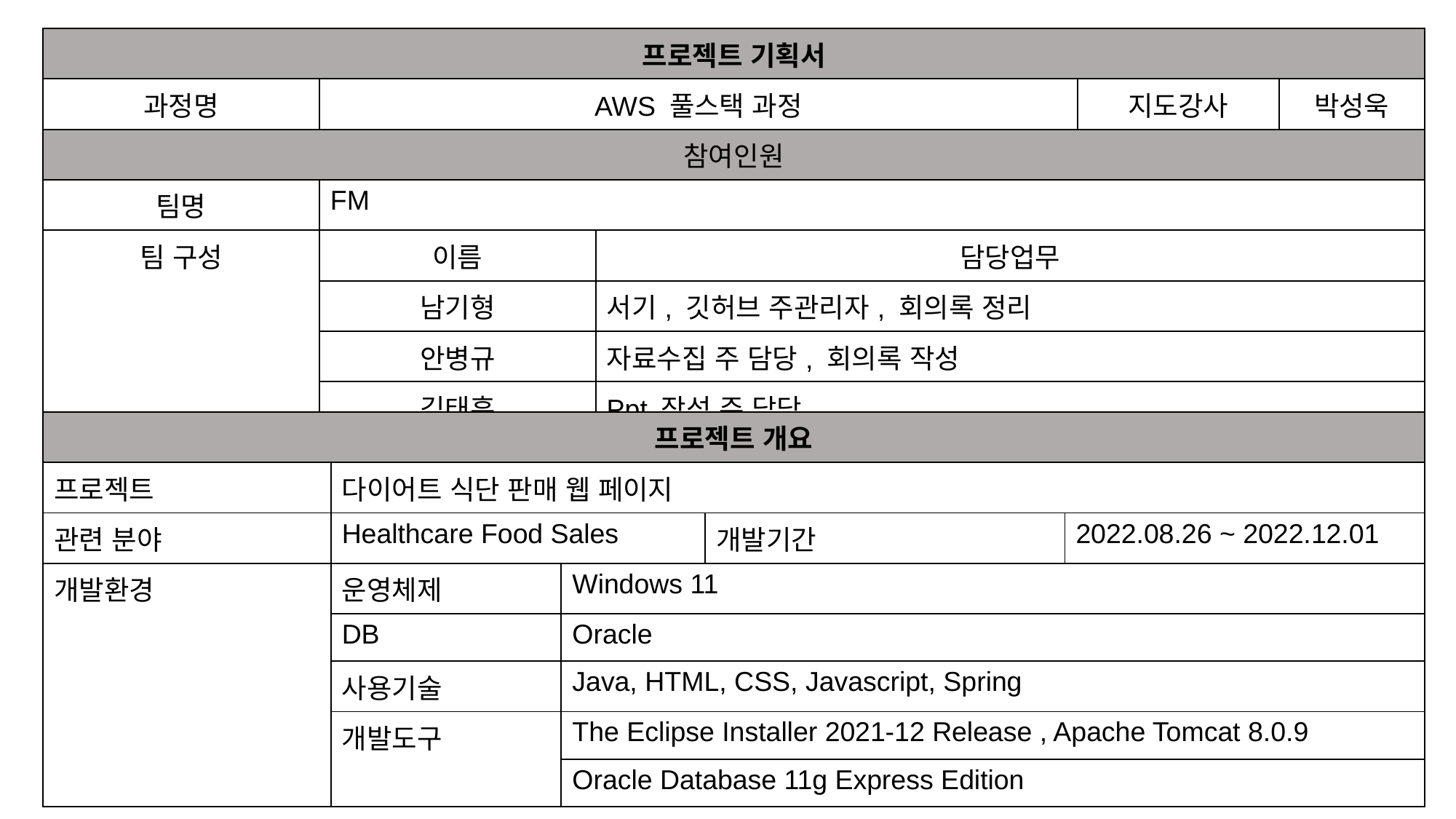

| 프로젝트 기획서 |  |  |  |  |
| --- | --- | --- | --- | --- |
| 과정명 | AWS 풀스택 과정 |  | 지도강사 | 박성욱 |
| 참여인원 |  |  |  |  |
| 팀명 | FM |  |  |  |
| 팀 구성 | 이름 | 담당업무 |  |  |
|  | 남기형 | 서기, 깃허브 주관리자, 회의록 정리 |  |  |
|  | 안병규 | 자료수집 주 담당, 회의록 작성 |  |  |
|  | 김태훈 | Ppt 작성 주 담당 |  |  |
| 프로젝트 개요 |  |  |  |  |
| --- | --- | --- | --- | --- |
| 프로젝트 | 다이어트 식단 판매 웹 페이지 |  |  |  |
| 관련 분야 | Healthcare Food Sales |  | 개발기간 | 2022.08.26 ~ 2022.12.01 |
| 개발환경 | 운영체제 | Windows 11 |  |  |
|  | DB | Oracle |  |  |
|  | 사용기술 | Java, HTML, CSS, Javascript, Spring |  |  |
|  | 개발도구 | The Eclipse Installer 2021‑12 Release , Apache Tomcat 8.0.9 |  |  |
|  |  | Oracle Database 11g Express Edition |  |  |